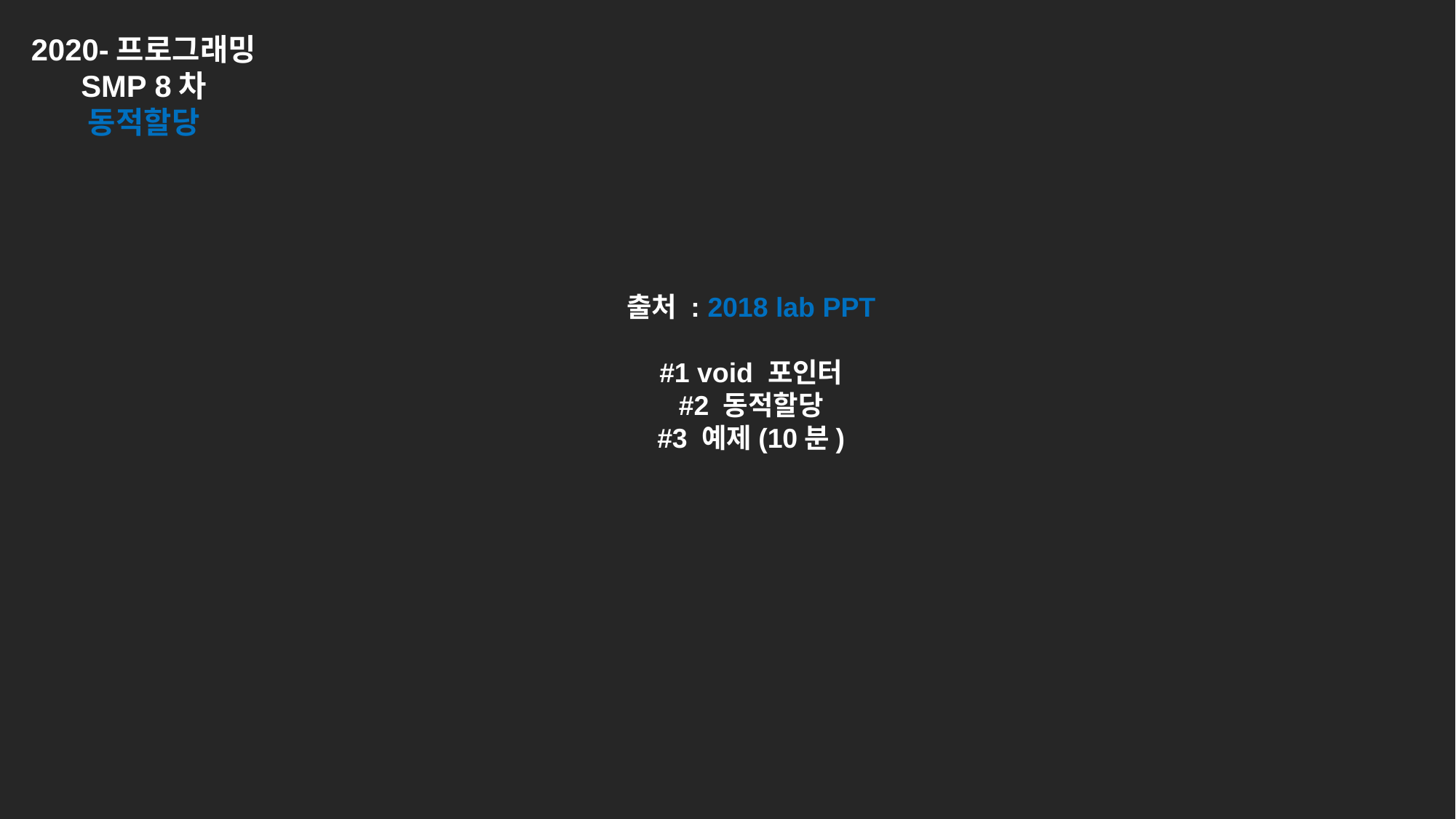

2020-프로그래밍
SMP 8차
동적할당
출처 : 2018 lab PPT

#1 void 포인터
#2 동적할당
#3 예제(10분)